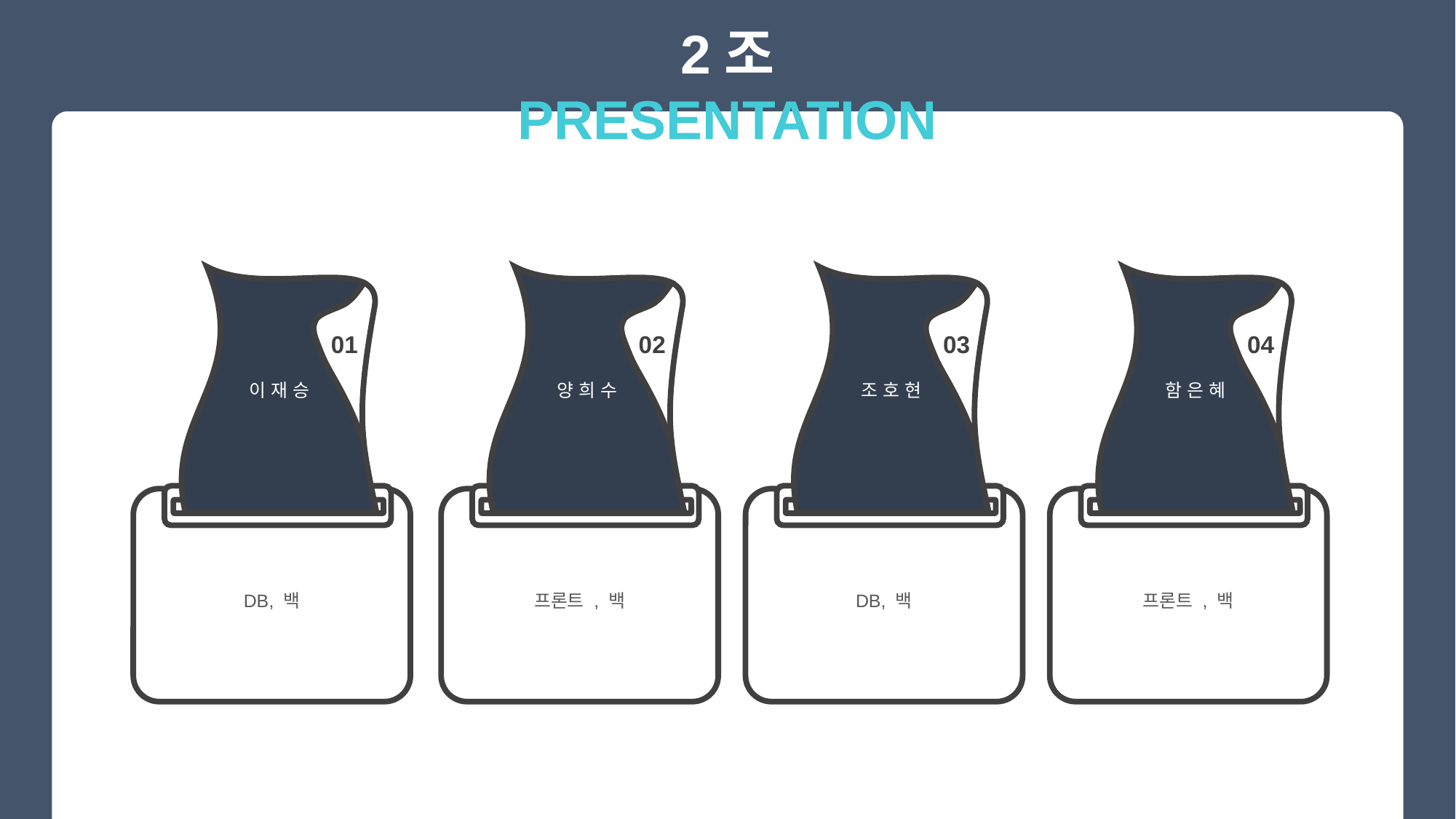

2조 PRESENTATION
이 재 승

양 희 수

조 호 현

함 은 혜

01
02
03
04
DB, 백
프론트 , 백
DB, 백
프론트 , 백